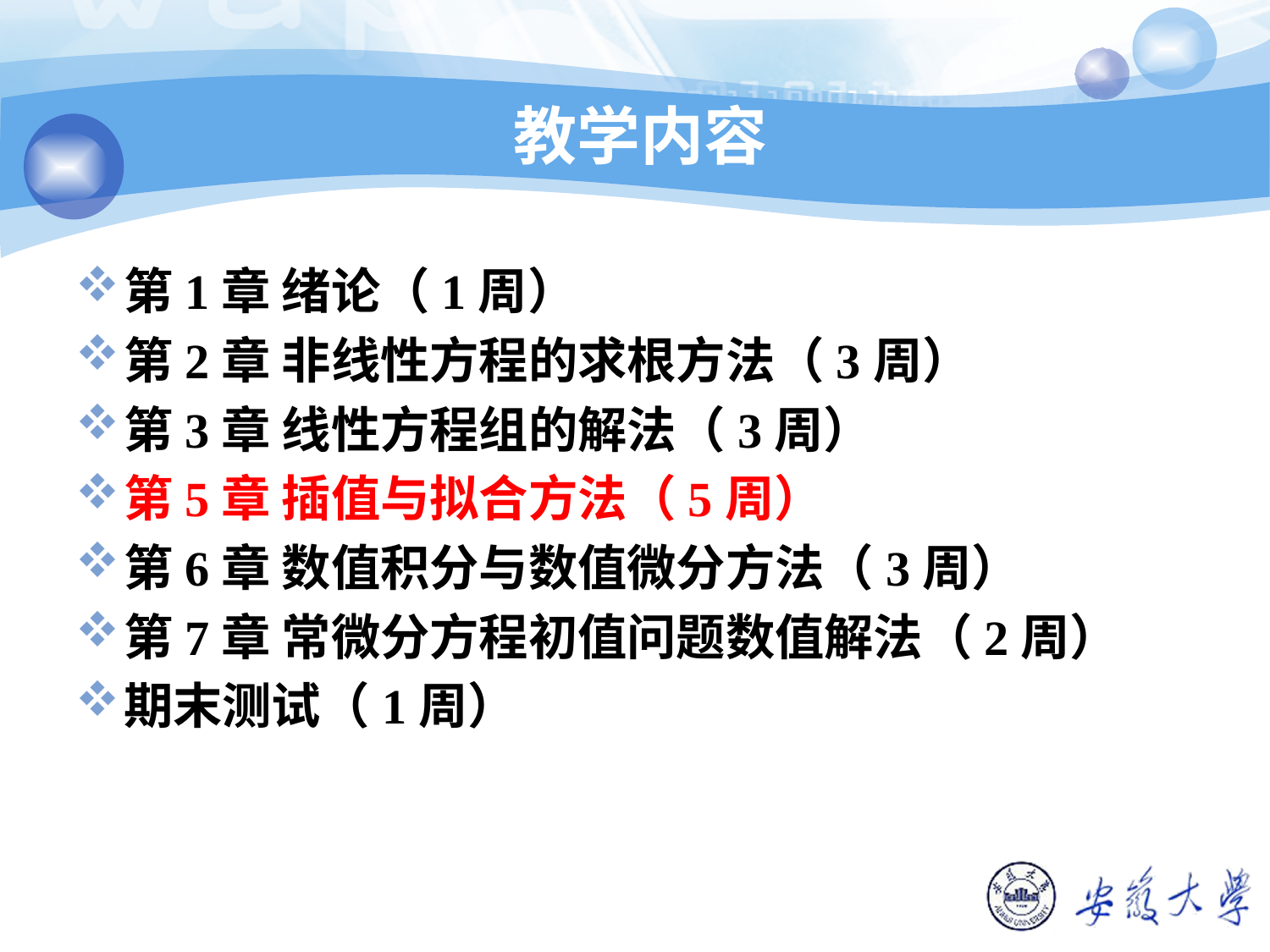

# 教学内容
第1章 绪论（1周）
第2章 非线性方程的求根方法（3周）
第3章 线性方程组的解法（3周）
第5章 插值与拟合方法（5周）
第6章 数值积分与数值微分方法（3周）
第7章 常微分方程初值问题数值解法（2周）
期末测试（1周）